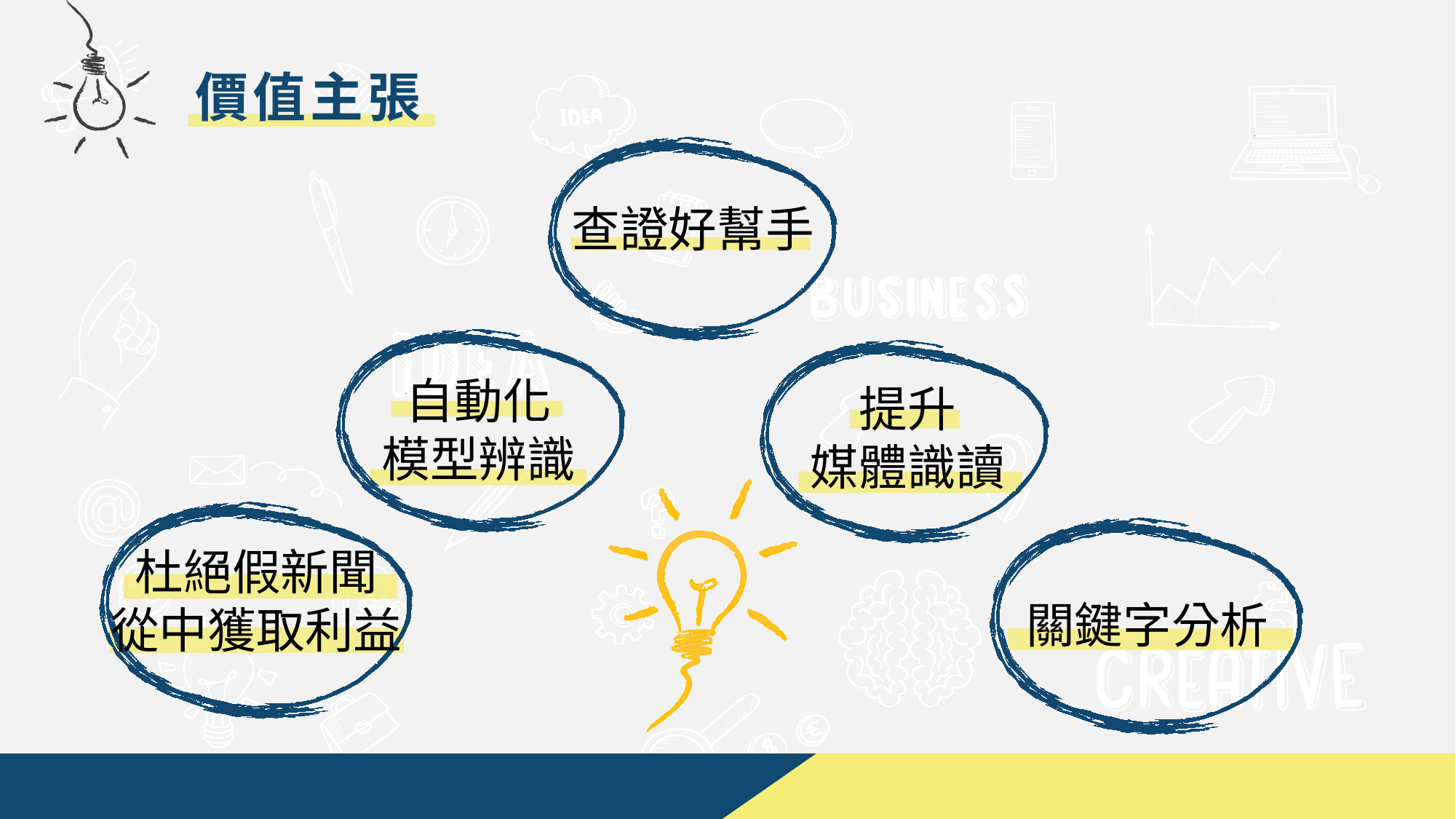

價值主張

查證好幫手

自動化
模型辨識
提升
媒體識讀

杜絕假新聞
從中獲取利益

關鍵字分析